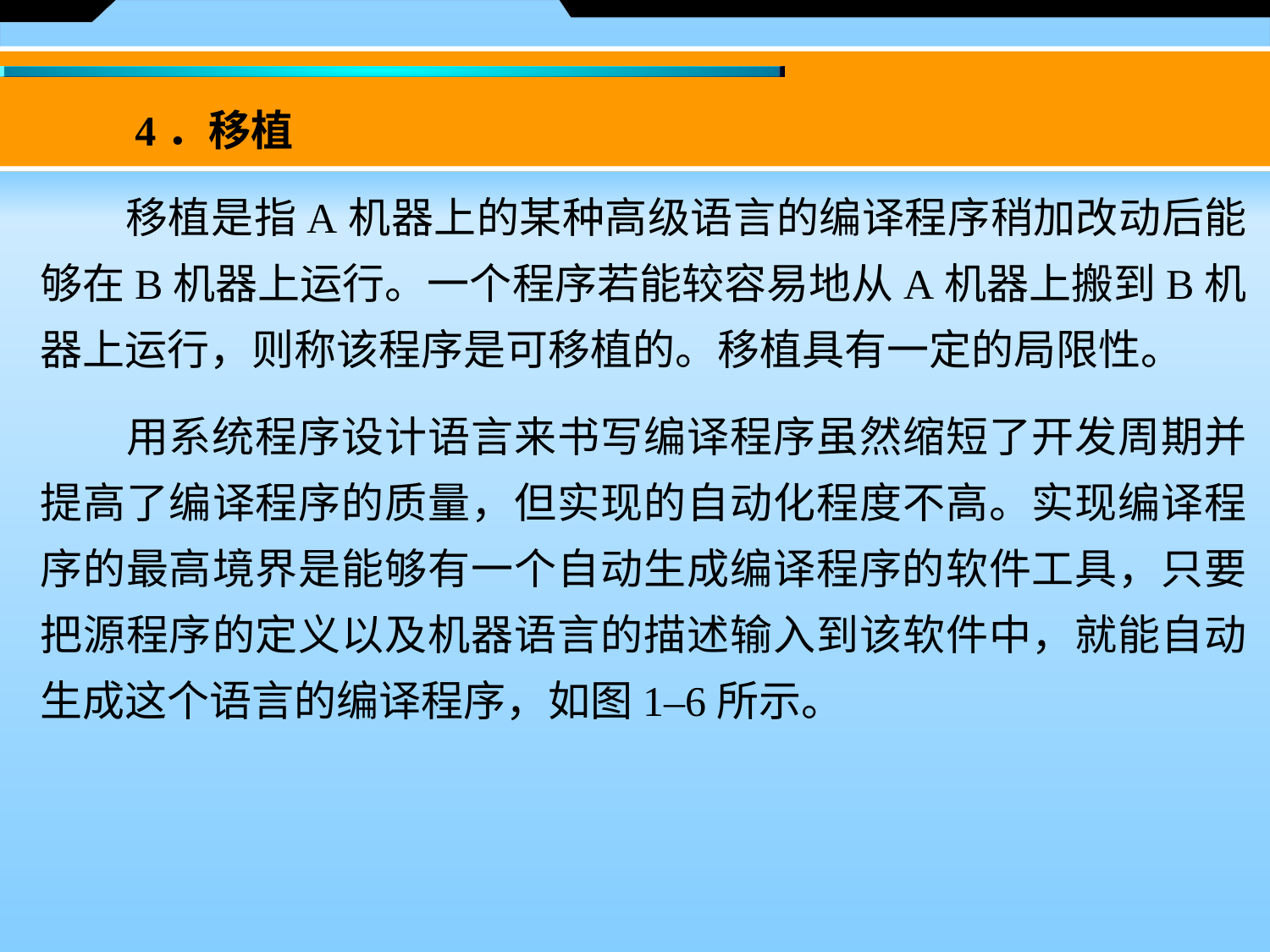

4．移植
　　移植是指A机器上的某种高级语言的编译程序稍加改动后能够在B机器上运行。一个程序若能较容易地从A机器上搬到B机器上运行，则称该程序是可移植的。移植具有一定的局限性。
　　用系统程序设计语言来书写编译程序虽然缩短了开发周期并提高了编译程序的质量，但实现的自动化程度不高。实现编译程序的最高境界是能够有一个自动生成编译程序的软件工具，只要把源程序的定义以及机器语言的描述输入到该软件中，就能自动生成这个语言的编译程序，如图1–6所示。